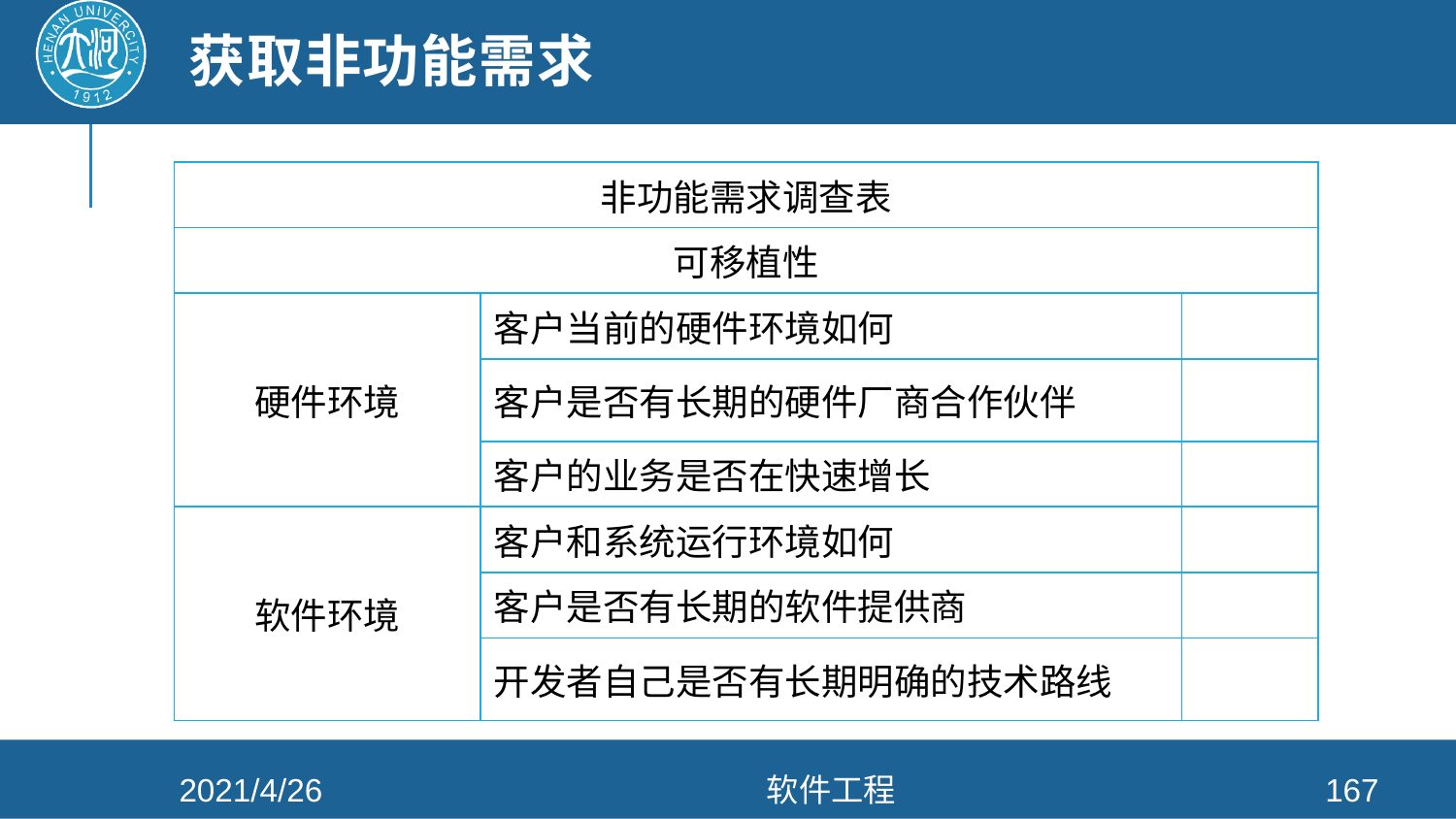

# 获取非功能需求
| 非功能需求调查表 |  |  |
| --- | --- | --- |
| 可移植性 |  |  |
| 硬件环境 | 客户当前的硬件环境如何 |  |
|  | 客户是否有长期的硬件厂商合作伙伴 |  |
|  | 客户的业务是否在快速增长 |  |
| 软件环境 | 客户和系统运行环境如何 |  |
|  | 客户是否有长期的软件提供商 |  |
|  | 开发者自己是否有长期明确的技术路线 |  |
2021/4/26
软件工程
167